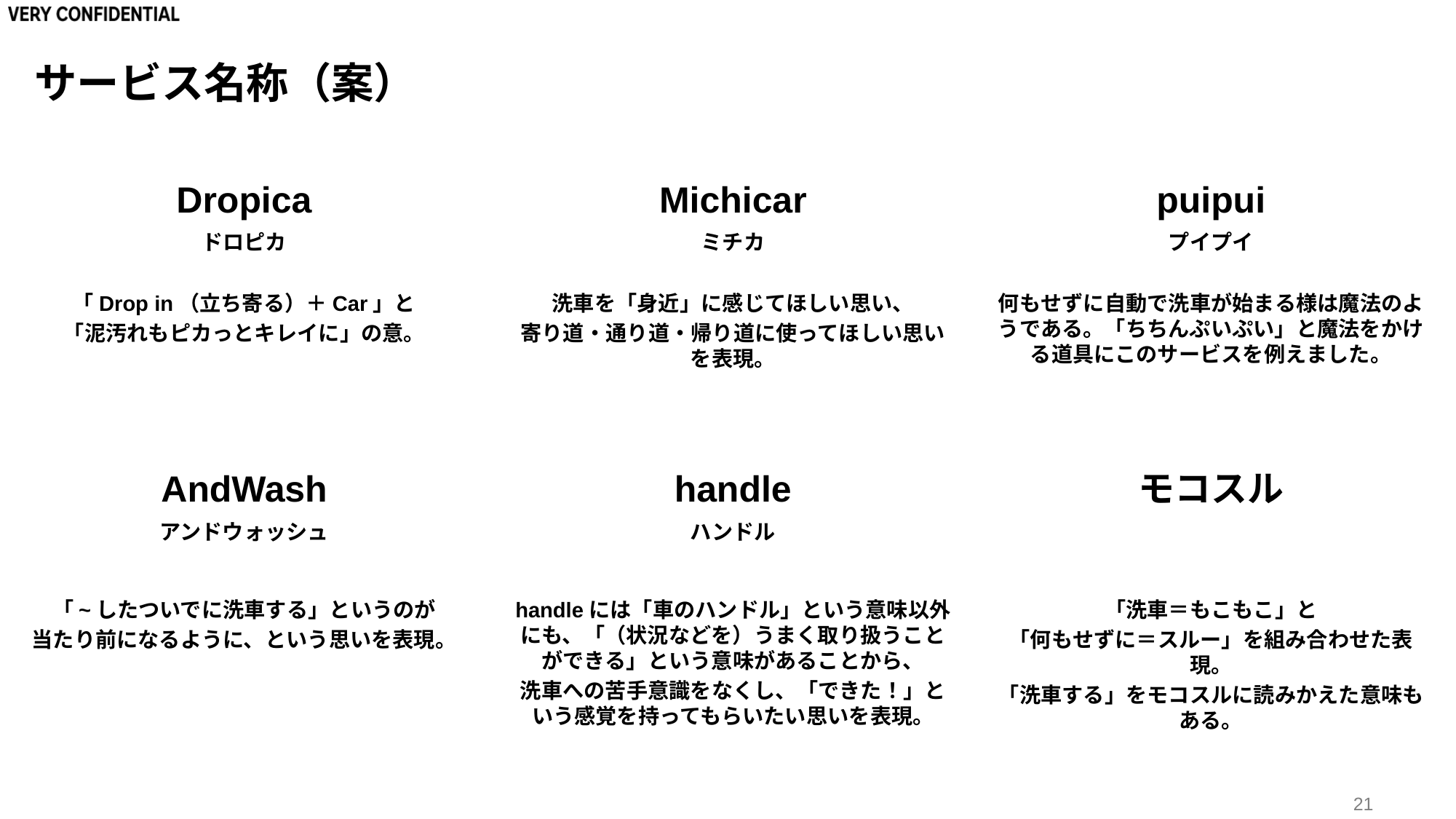

# サービス名称（案）
Dropica
Michicar
puipui
ドロピカ
ミチカ
プイプイ
「Drop in（立ち寄る）＋Car」と
「泥汚れもピカっとキレイに」の意。
洗車を「身近」に感じてほしい思い、
寄り道・通り道・帰り道に使ってほしい思いを表現。
何もせずに自動で洗車が始まる様は魔法のようである。「ちちんぷいぷい」と魔法をかける道具にこのサービスを例えました。
AndWash
handle
モコスル
アンドウォッシュ
ハンドル
「~したついでに洗車する」というのが
当たり前になるように、という思いを表現。
handleには「車のハンドル」という意味以外にも、「（状況などを）うまく取り扱うことができる」という意味があることから、
洗車への苦手意識をなくし、「できた！」という感覚を持ってもらいたい思いを表現。
「洗車＝もこもこ」と
「何もせずに＝スルー」を組み合わせた表現。
「洗車する」をモコスルに読みかえた意味もある。